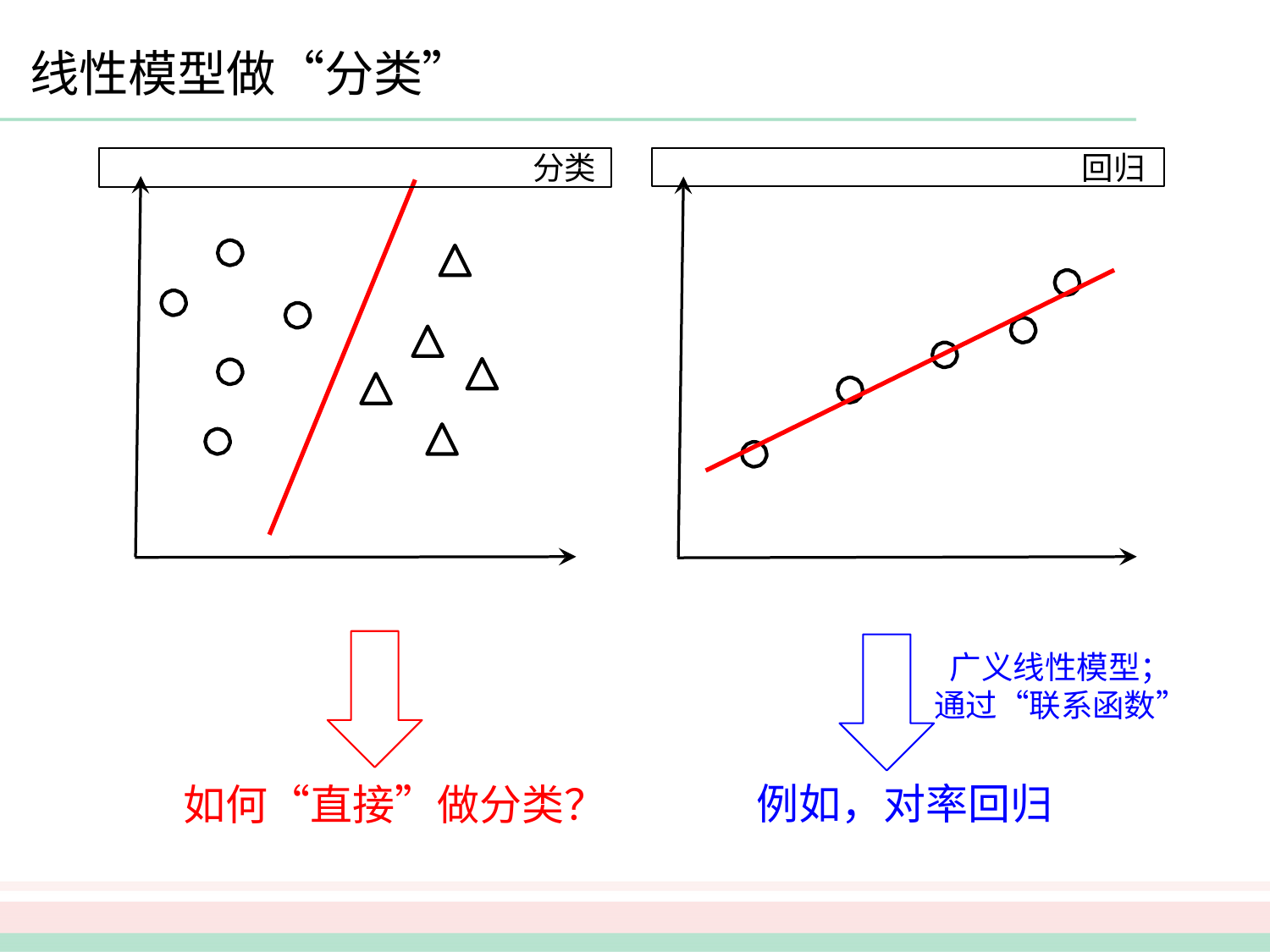

# 线性模型做“分类”
回归
分类

广义线性模型；
通过“联系函数”

例如，对率回归
如何“直接”做分类？